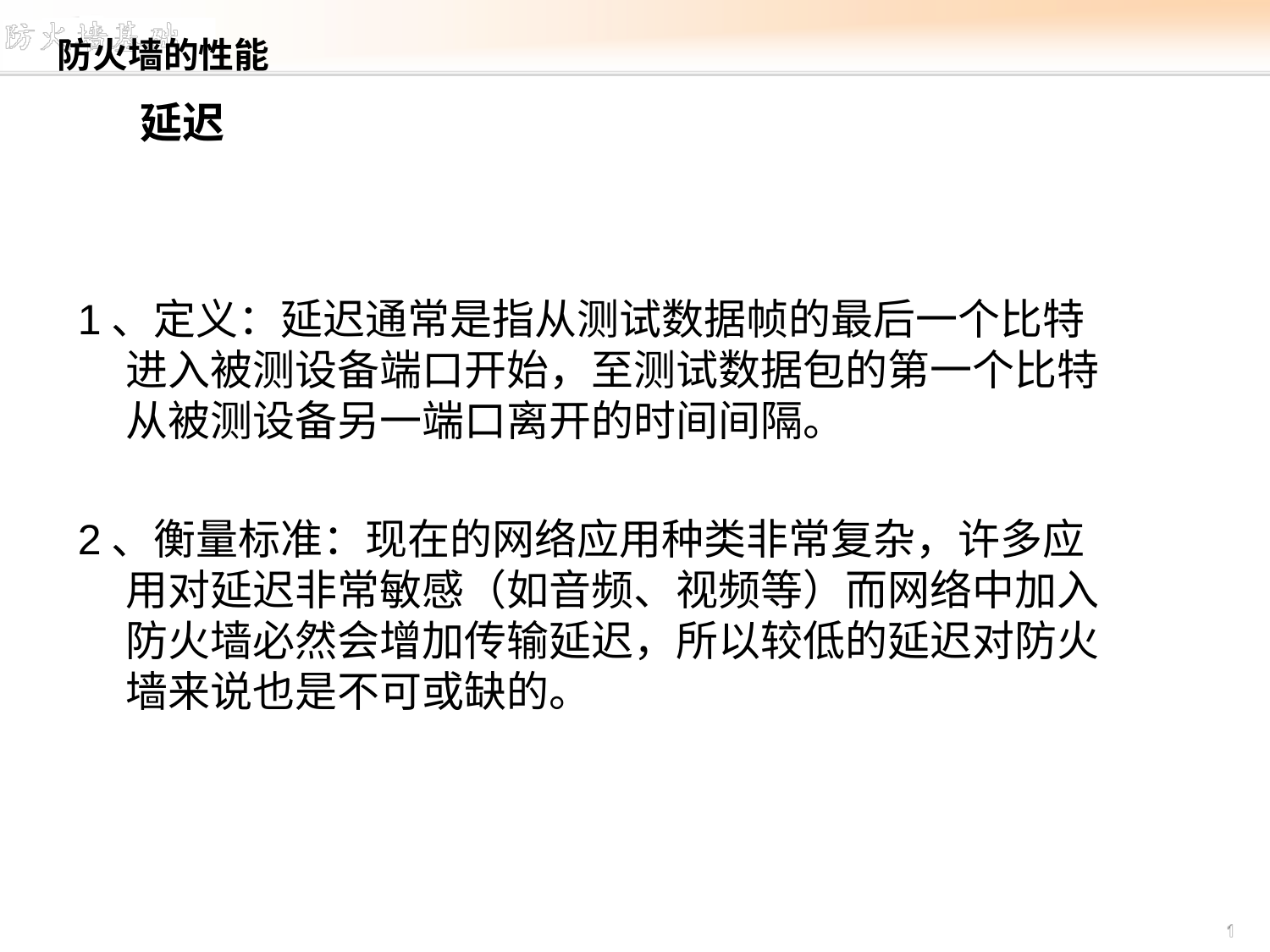

防火墙的性能
# 延迟
1、定义：延迟通常是指从测试数据帧的最后一个比特进入被测设备端口开始，至测试数据包的第一个比特从被测设备另一端口离开的时间间隔。

2、衡量标准：现在的网络应用种类非常复杂，许多应用对延迟非常敏感（如音频、视频等）而网络中加入防火墙必然会增加传输延迟，所以较低的延迟对防火墙来说也是不可或缺的。